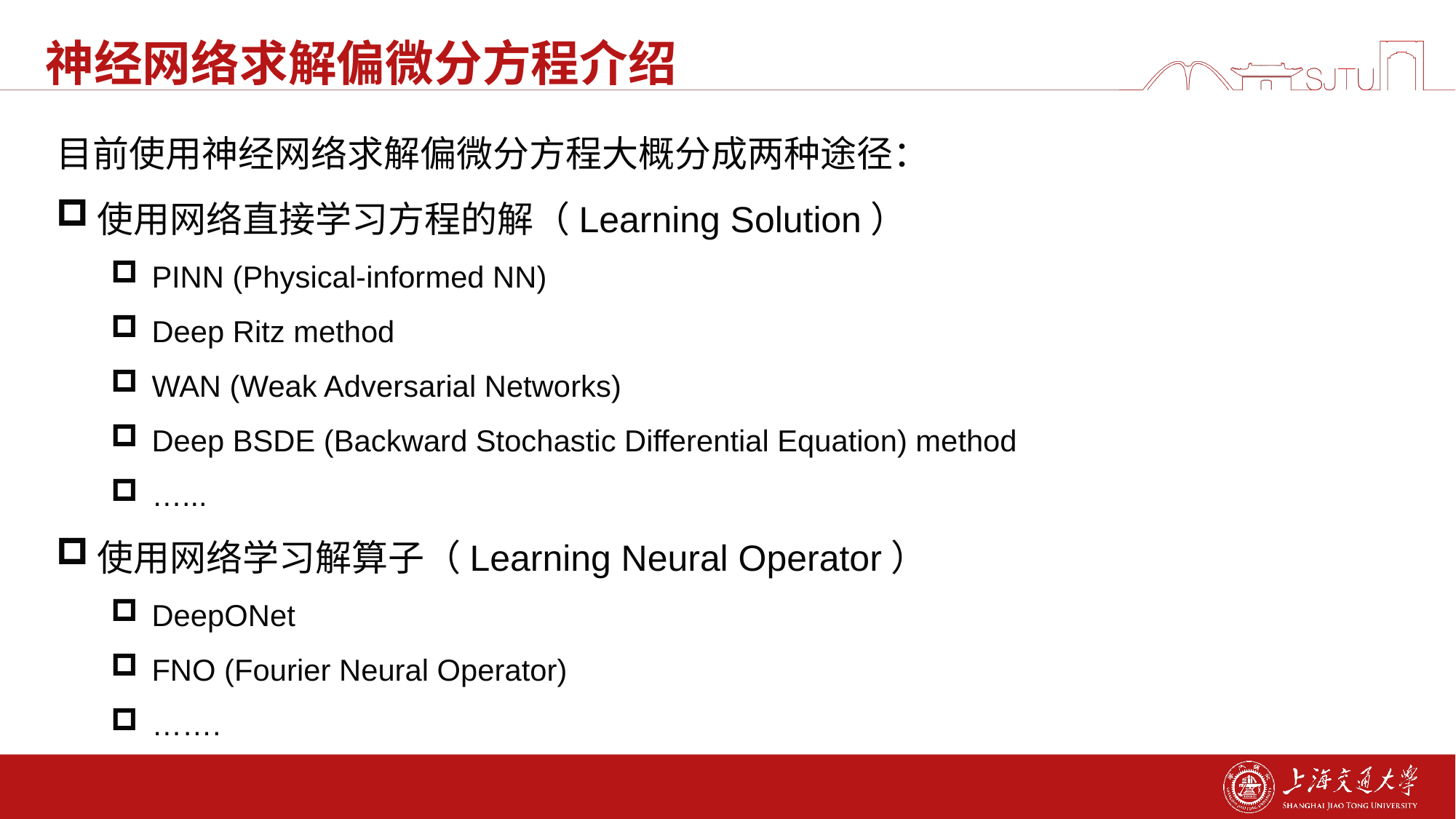

# 神经网络求解偏微分方程介绍
目前使用神经网络求解偏微分方程大概分成两种途径：
使用网络直接学习方程的解（Learning Solution）
PINN (Physical-informed NN)
Deep Ritz method
WAN (Weak Adversarial Networks)
Deep BSDE (Backward Stochastic Differential Equation) method
…...
使用网络学习解算子（Learning Neural Operator）
DeepONet
FNO (Fourier Neural Operator)
…….